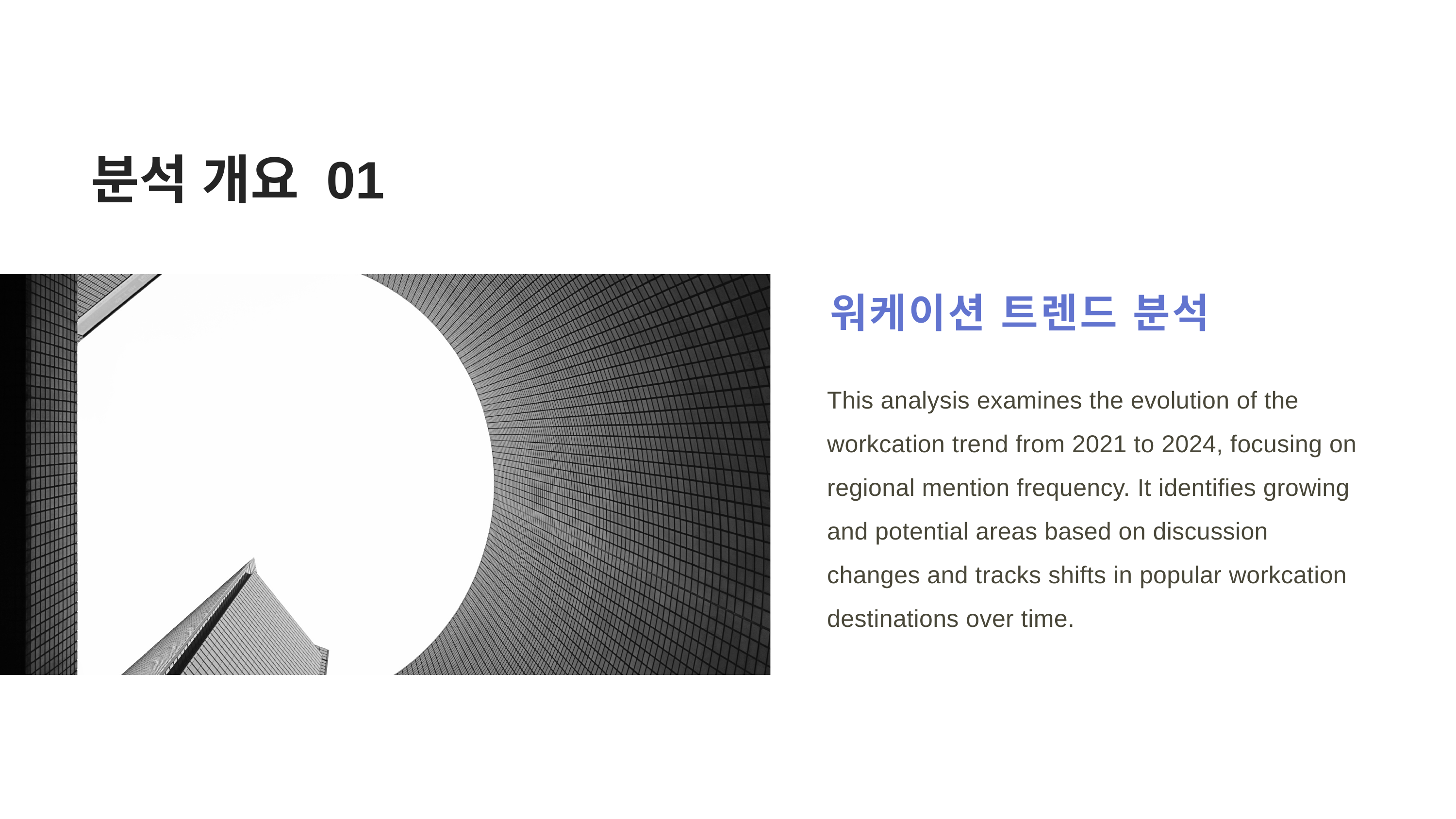

분석 개요 01

워케이션 트렌드 분석
This analysis examines the evolution of the workcation trend from 2021 to 2024, focusing on regional mention frequency. It identifies growing and potential areas based on discussion changes and tracks shifts in popular workcation destinations over time.